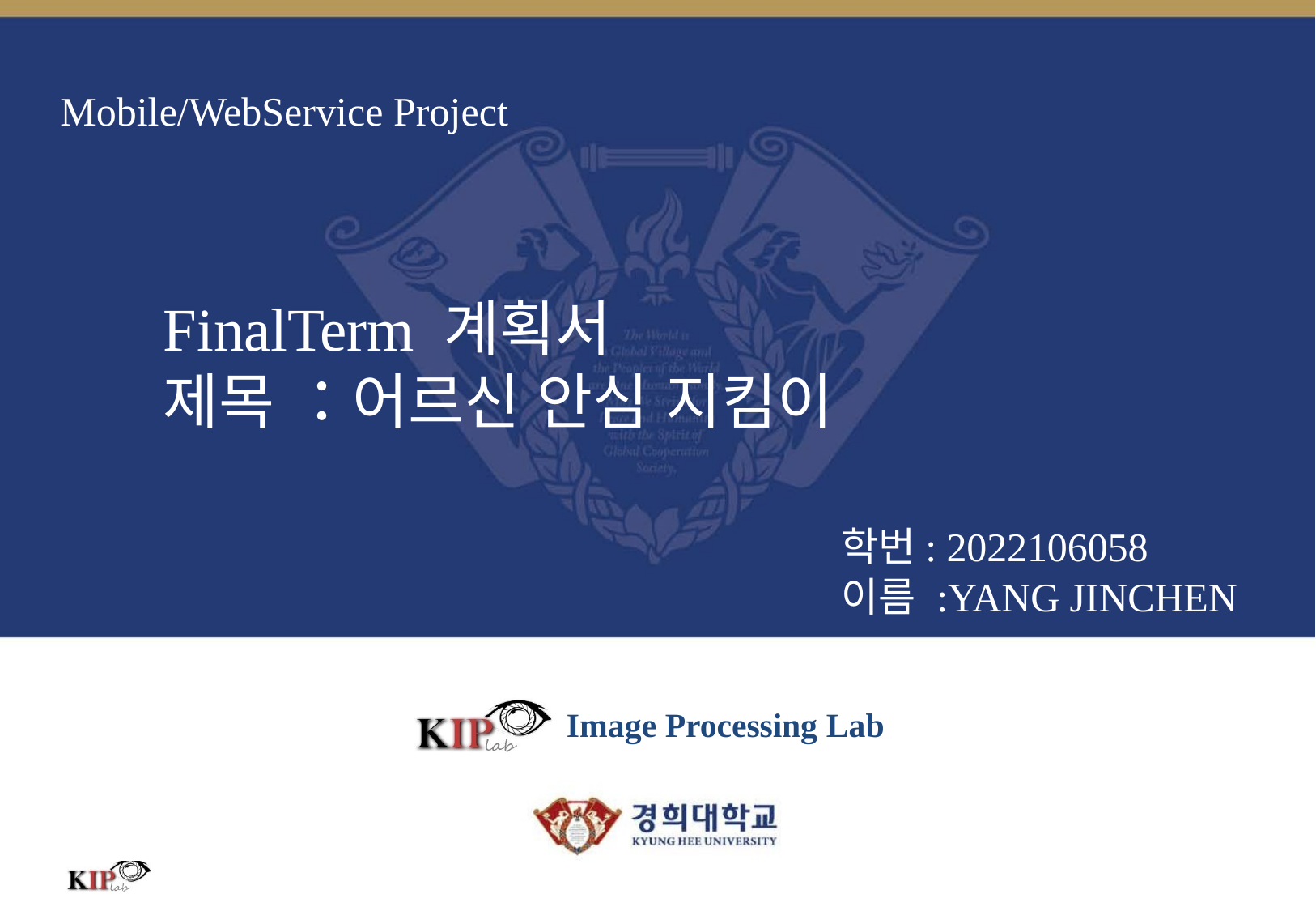

# Mobile/WebService Project
FinalTerm 계획서
제목 ：어르신 안심 지킴이
학번: 2022106058
이름 :YANG JINCHEN

Image Processing Lab